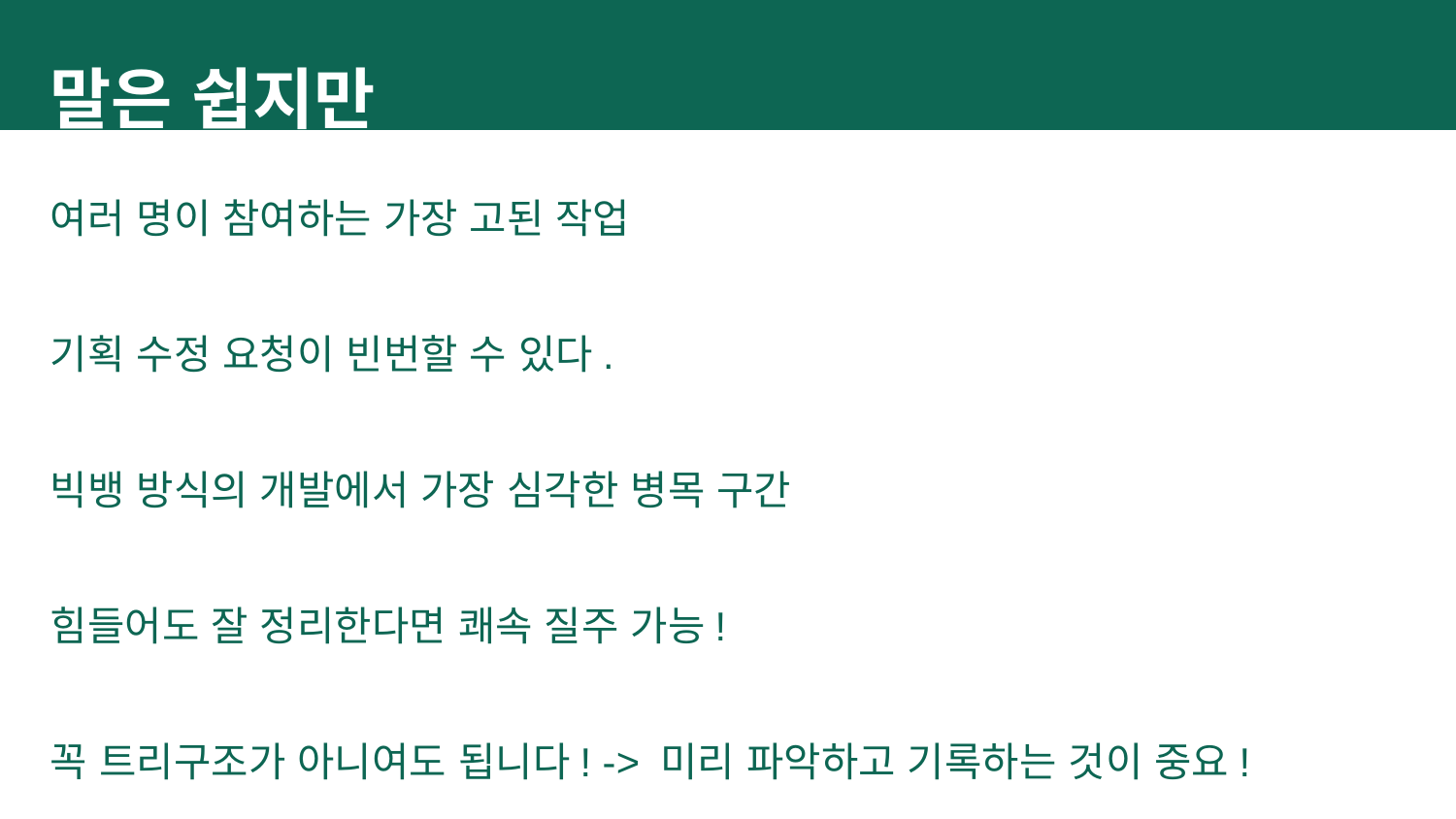

말은 쉽지만
여러 명이 참여하는 가장 고된 작업

기획 수정 요청이 빈번할 수 있다.

빅뱅 방식의 개발에서 가장 심각한 병목 구간

힘들어도 잘 정리한다면 쾌속 질주 가능!

꼭 트리구조가 아니여도 됩니다! -> 미리 파악하고 기록하는 것이 중요!